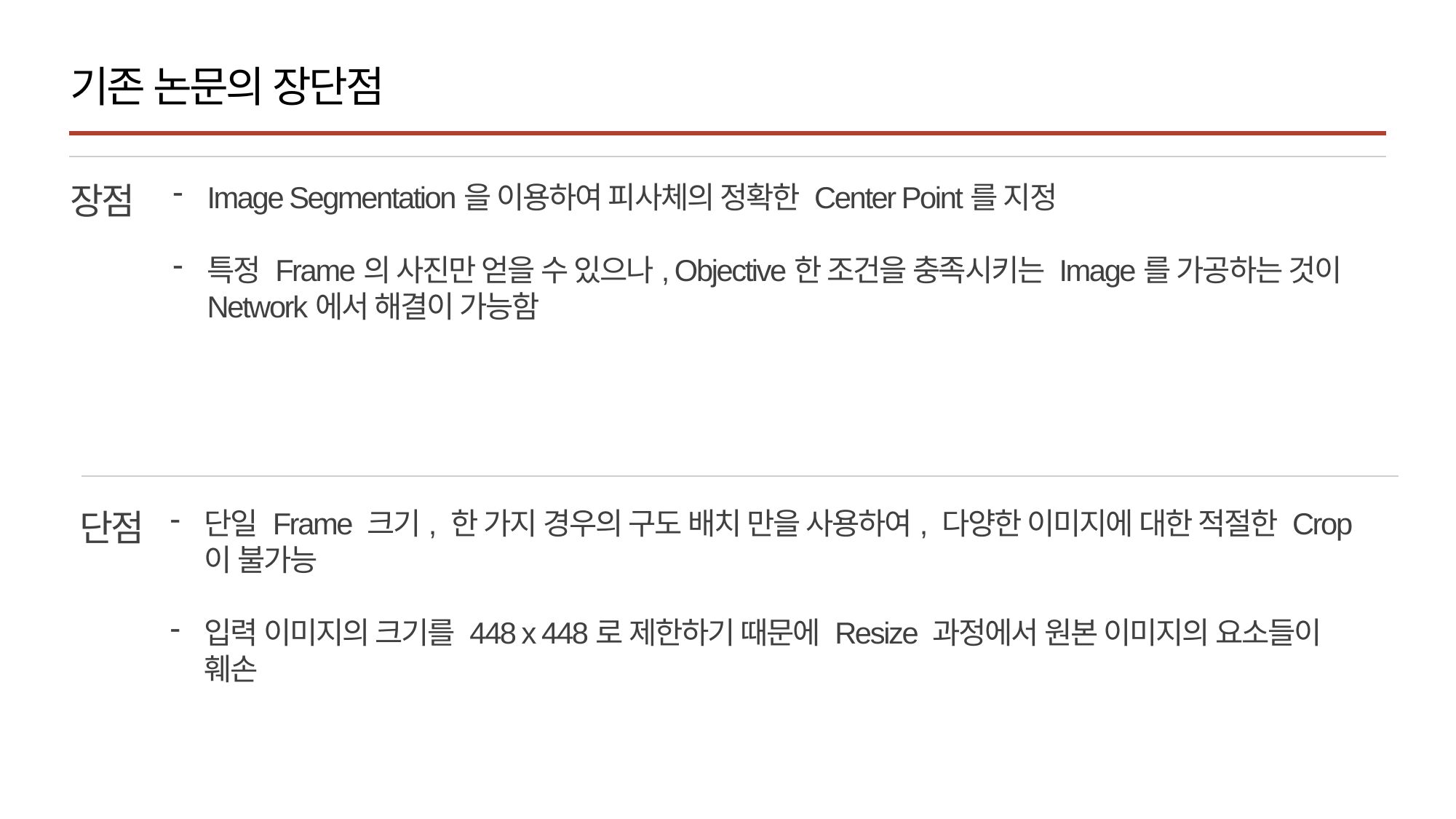

기존 논문의 장단점
장점
Image Segmentation을 이용하여 피사체의 정확한 Center Point를 지정

특정 Frame의 사진만 얻을 수 있으나, Objective한 조건을 충족시키는 Image를 가공하는 것이 Network에서 해결이 가능함
단점
단일 Frame 크기, 한 가지 경우의 구도 배치 만을 사용하여, 다양한 이미지에 대한 적절한 Crop이 불가능

입력 이미지의 크기를 448 x 448로 제한하기 때문에 Resize 과정에서 원본 이미지의 요소들이 훼손